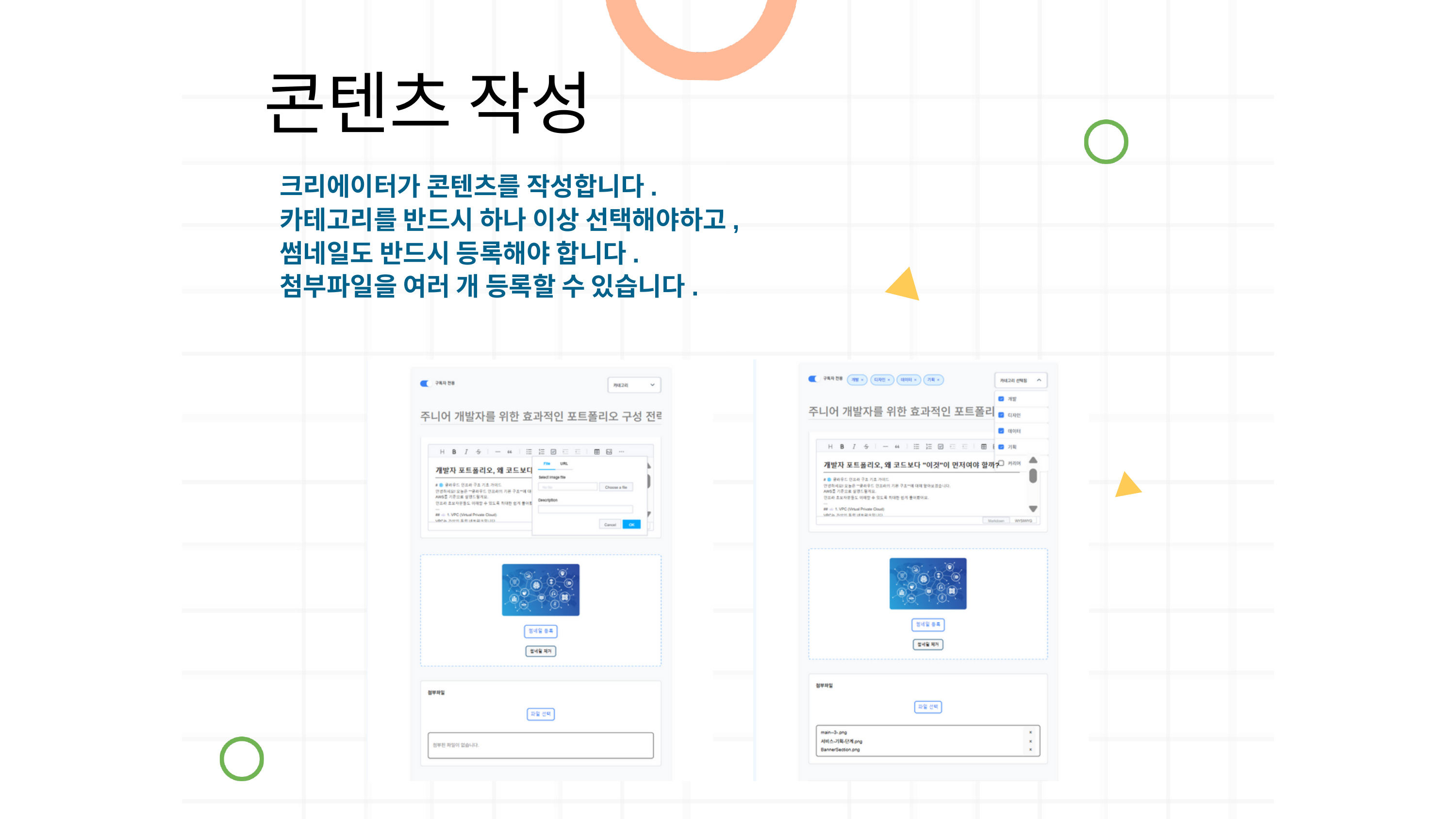

콘텐츠 작성

크리에이터가 콘텐츠를 작성합니다.
카테고리를 반드시 하나 이상 선택해야하고,
썸네일도 반드시 등록해야 합니다.
첨부파일을 여러 개 등록할 수 있습니다.